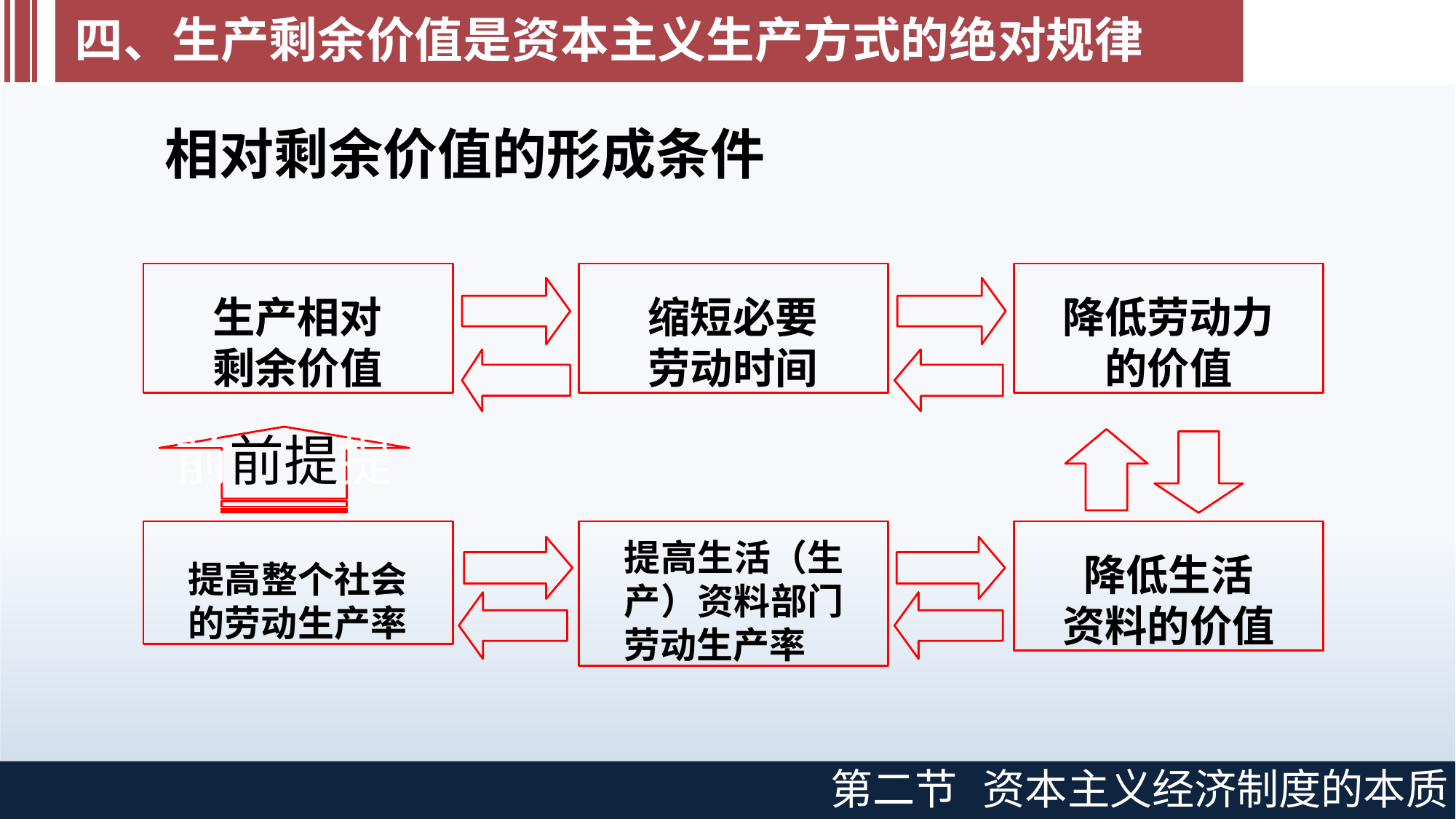

# 四、生产剩余价值是资本主义生产方式的绝对规律

相对剩余价值的形成条件
生产相对 剩余价值
缩短必要 劳动时间
降低劳动力 的价值

前前提提

提高整个社会 的劳动生产率
提高生活（生 产）资料部门 劳动生产率
降低生活 资料的价值

第二节
资本主义经济制度的本质